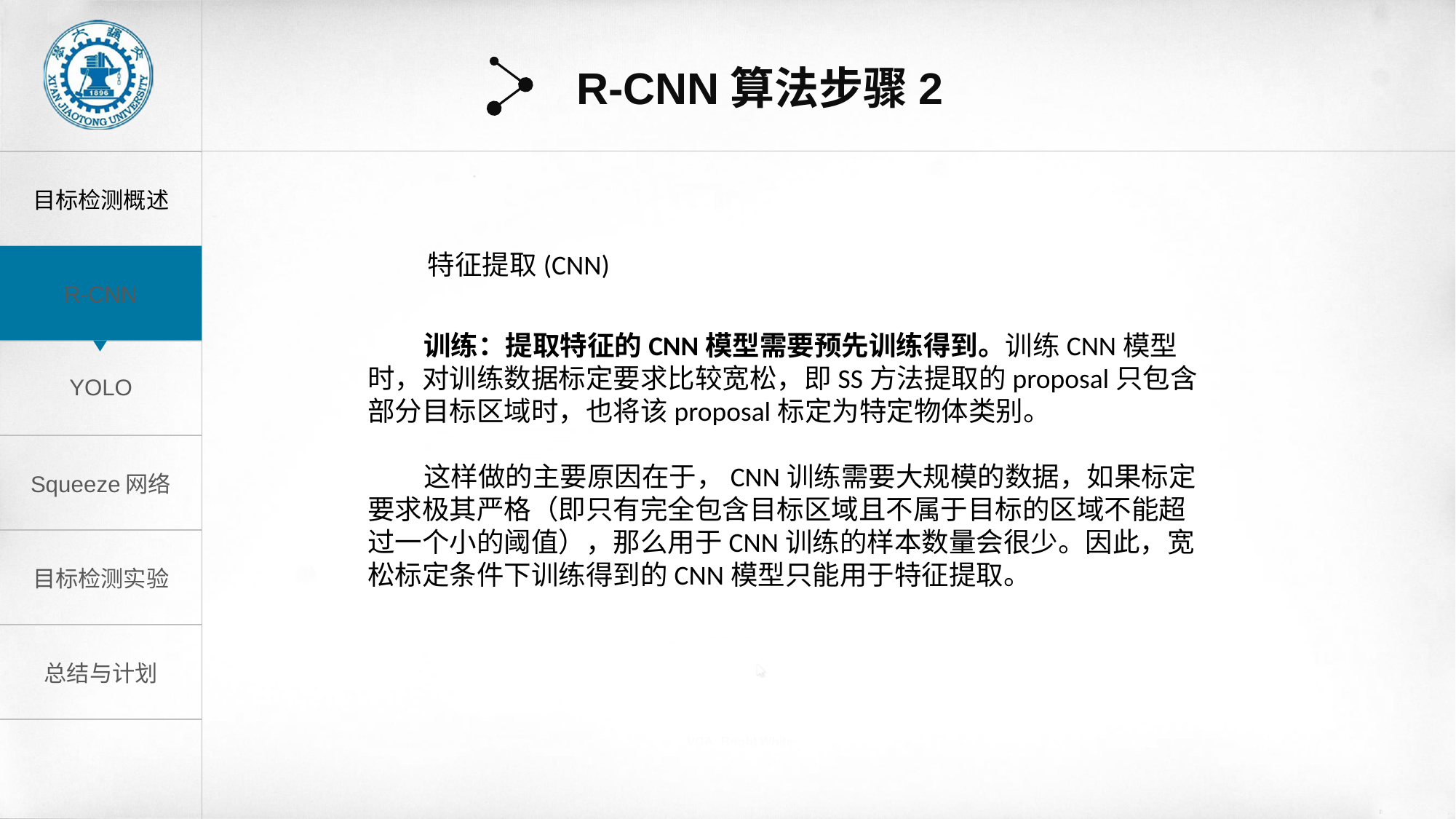

R-CNN算法步骤2
      特征提取(CNN)
        训练：提取特征的CNN模型需要预先训练得到。训练CNN模型时，对训练数据标定要求比较宽松，即SS方法提取的proposal只包含部分目标区域时，也将该proposal标定为特定物体类别。

        这样做的主要原因在于，CNN训练需要大规模的数据，如果标定要求极其严格（即只有完全包含目标区域且不属于目标的区域不能超过一个小的阈值），那么用于CNN训练的样本数量会很少。因此，宽松标定条件下训练得到的CNN模型只能用于特征提取。